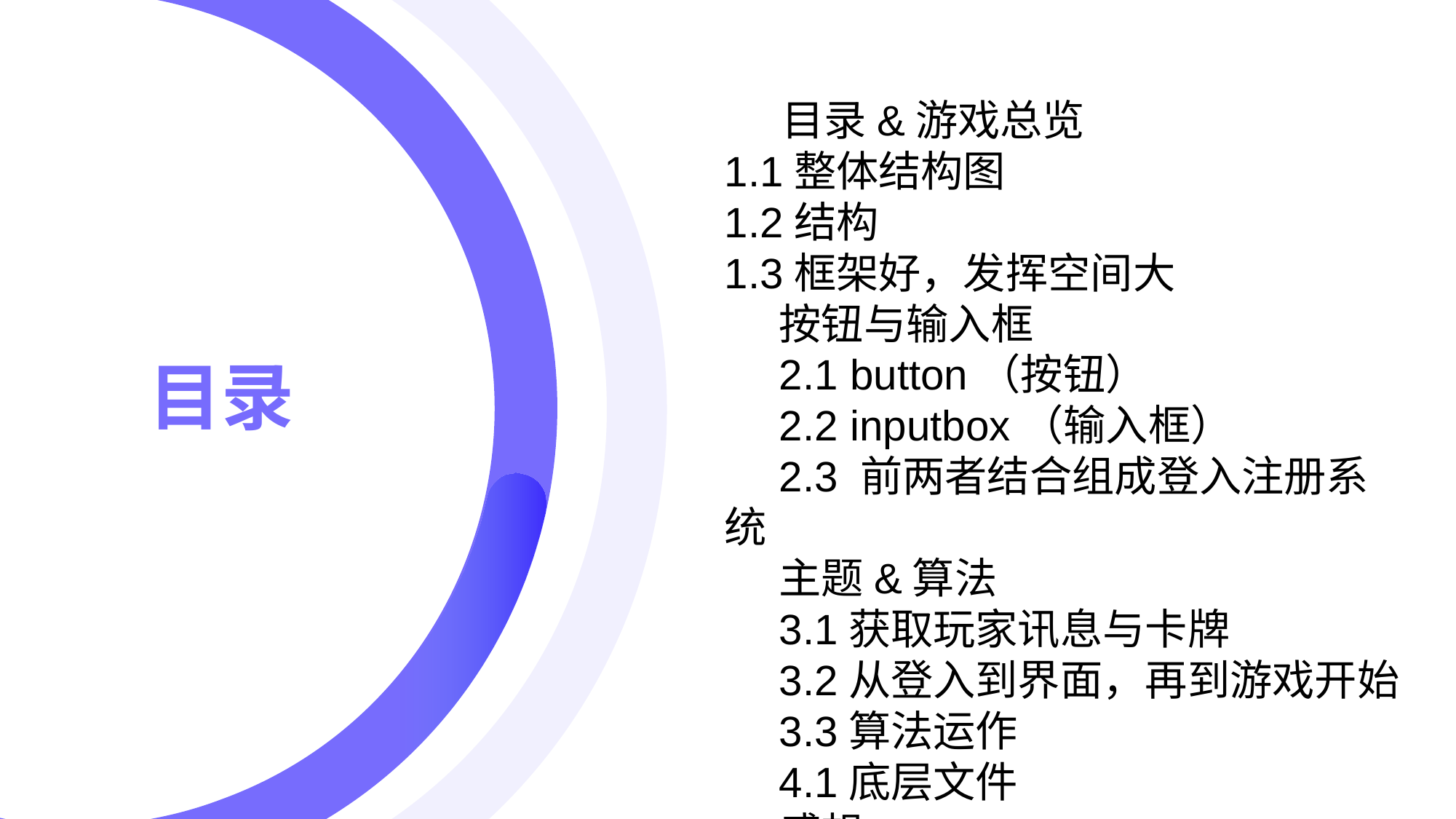

目录&游戏总览
1.1整体结构图
1.2结构
1.3框架好，发挥空间大
按钮与输入框
2.1 button（按钮）
2.2 inputbox（输入框）
2.3 前两者结合组成登入注册系统
主题&算法
3.1获取玩家讯息与卡牌
3.2从登入到界面，再到游戏开始
3.3算法运作
4.1底层文件
感想
# 目录